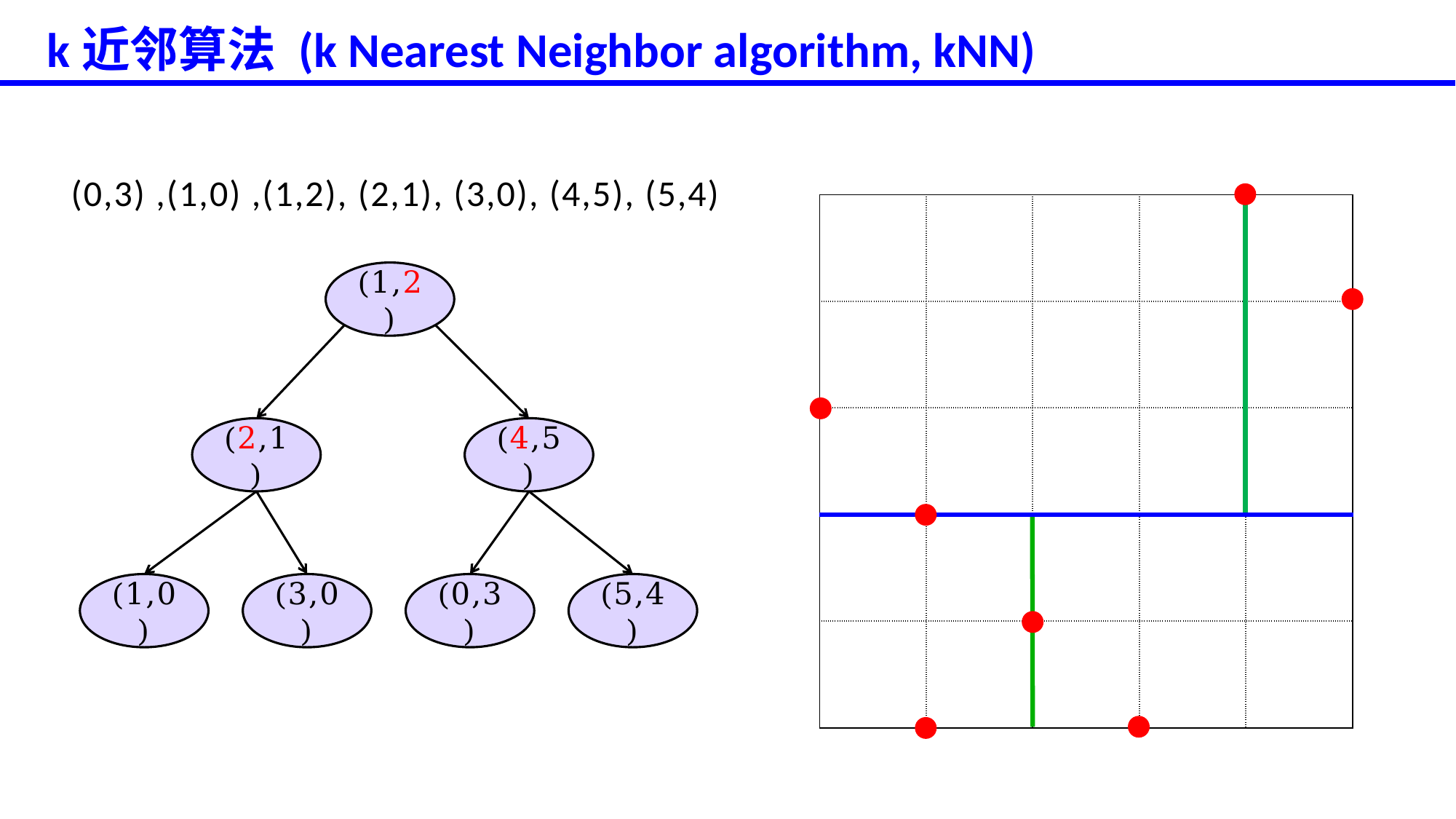

k近邻算法 (k Nearest Neighbor algorithm, kNN)
(0,3) ,(1,0) ,(1,2), (2,1), (3,0), (4,5), (5,4)

|  |  |  |  |  |
| --- | --- | --- | --- | --- |
|  |  |  |  |  |
|  |  |  |  |  |
|  |  |  |  |  |
|  |  |  |  |  |
(1,2)

(2,1)
(4,5)

(1,0)
(3,0)
(0,3)
(5,4)